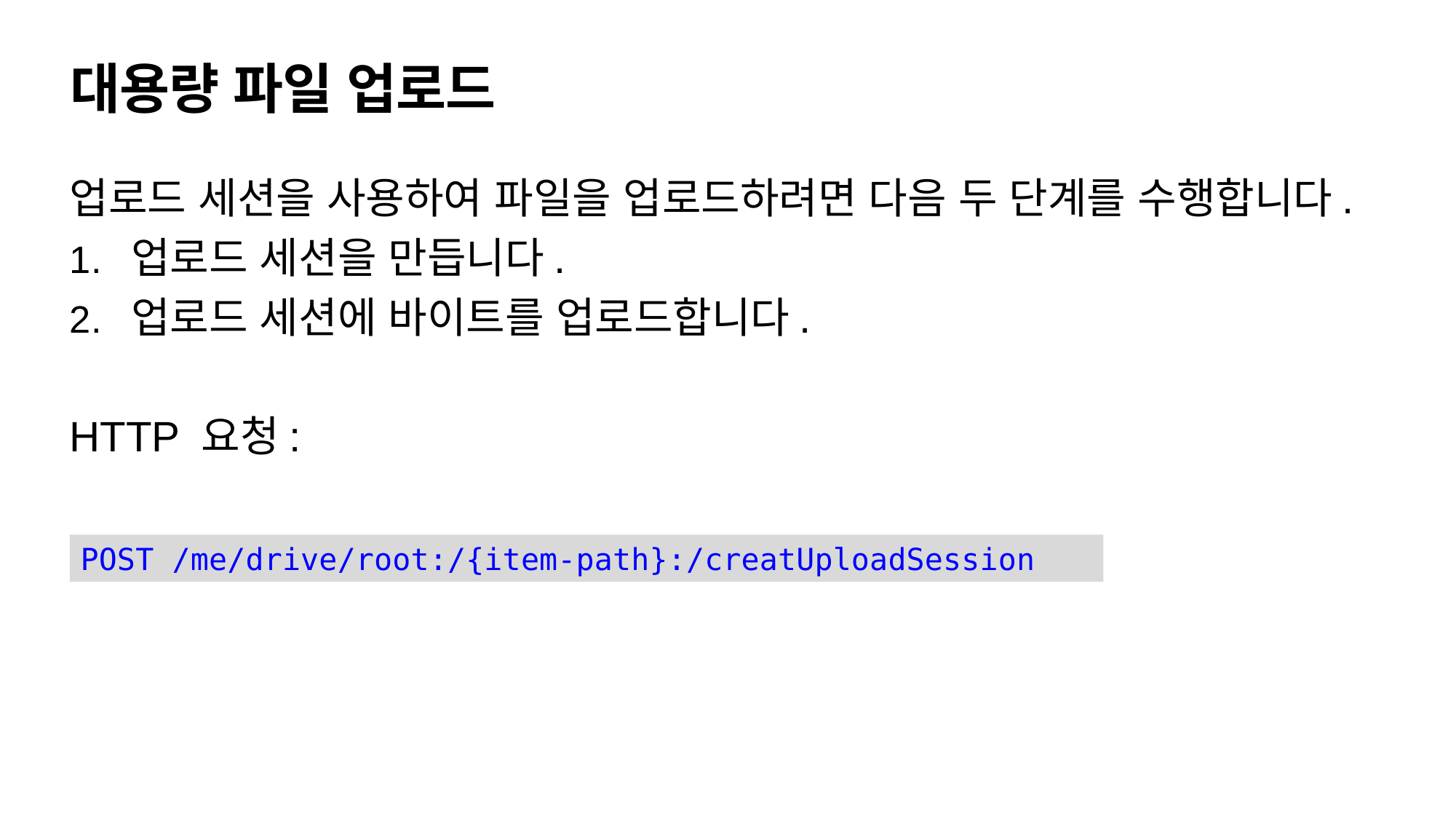

# 대용량 파일 업로드
업로드 세션을 사용하여 파일을 업로드하려면 다음 두 단계를 수행합니다.
업로드 세션을 만듭니다.
업로드 세션에 바이트를 업로드합니다.

HTTP 요청:
POST /me/drive/root:/{item-path}:/creatUploadSession